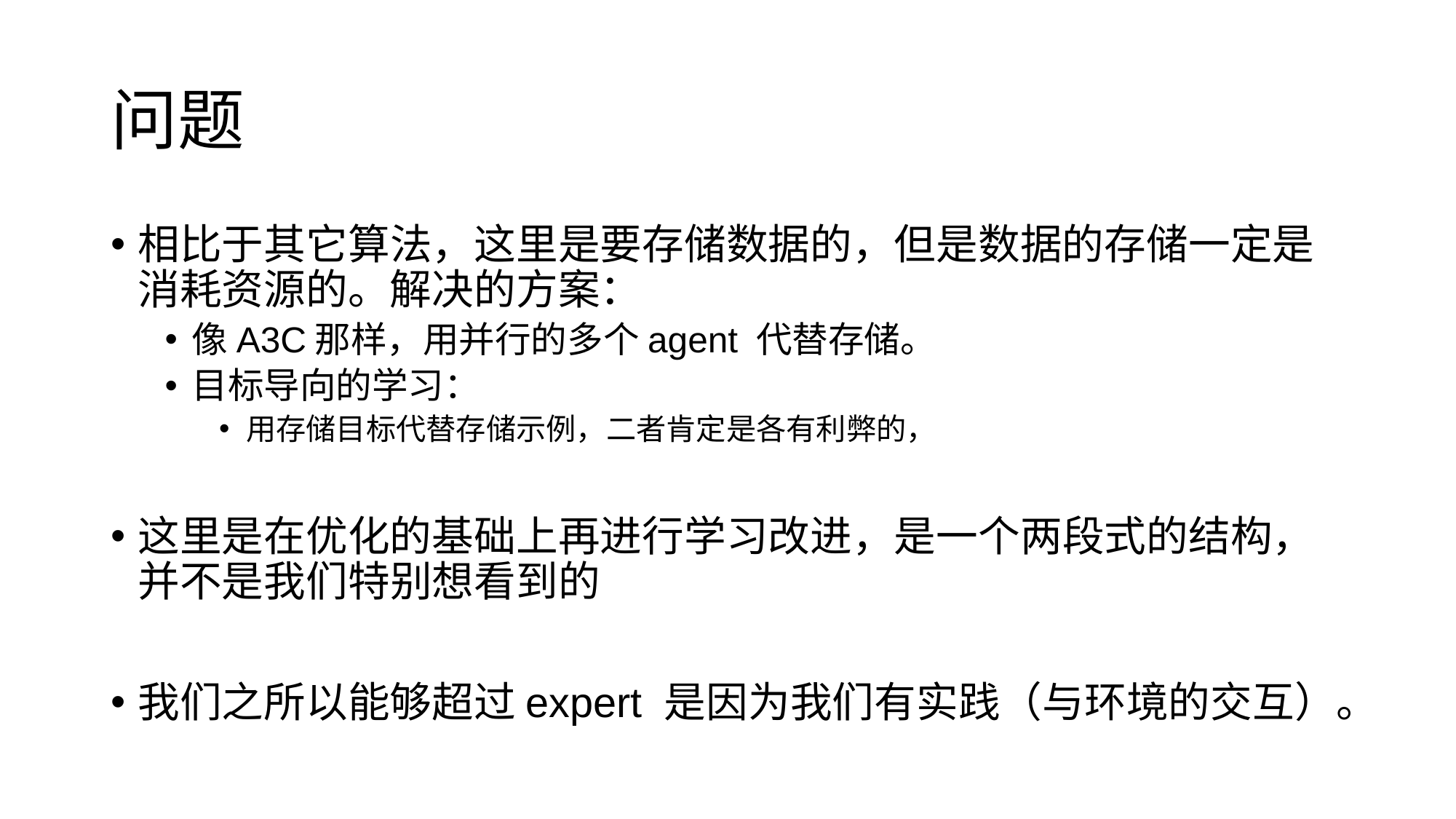

# 问题
相比于其它算法，这里是要存储数据的，但是数据的存储一定是消耗资源的。解决的方案：
像A3C那样，用并行的多个agent 代替存储。
目标导向的学习：
用存储目标代替存储示例，二者肯定是各有利弊的，

这里是在优化的基础上再进行学习改进，是一个两段式的结构，并不是我们特别想看到的

我们之所以能够超过expert 是因为我们有实践（与环境的交互）。